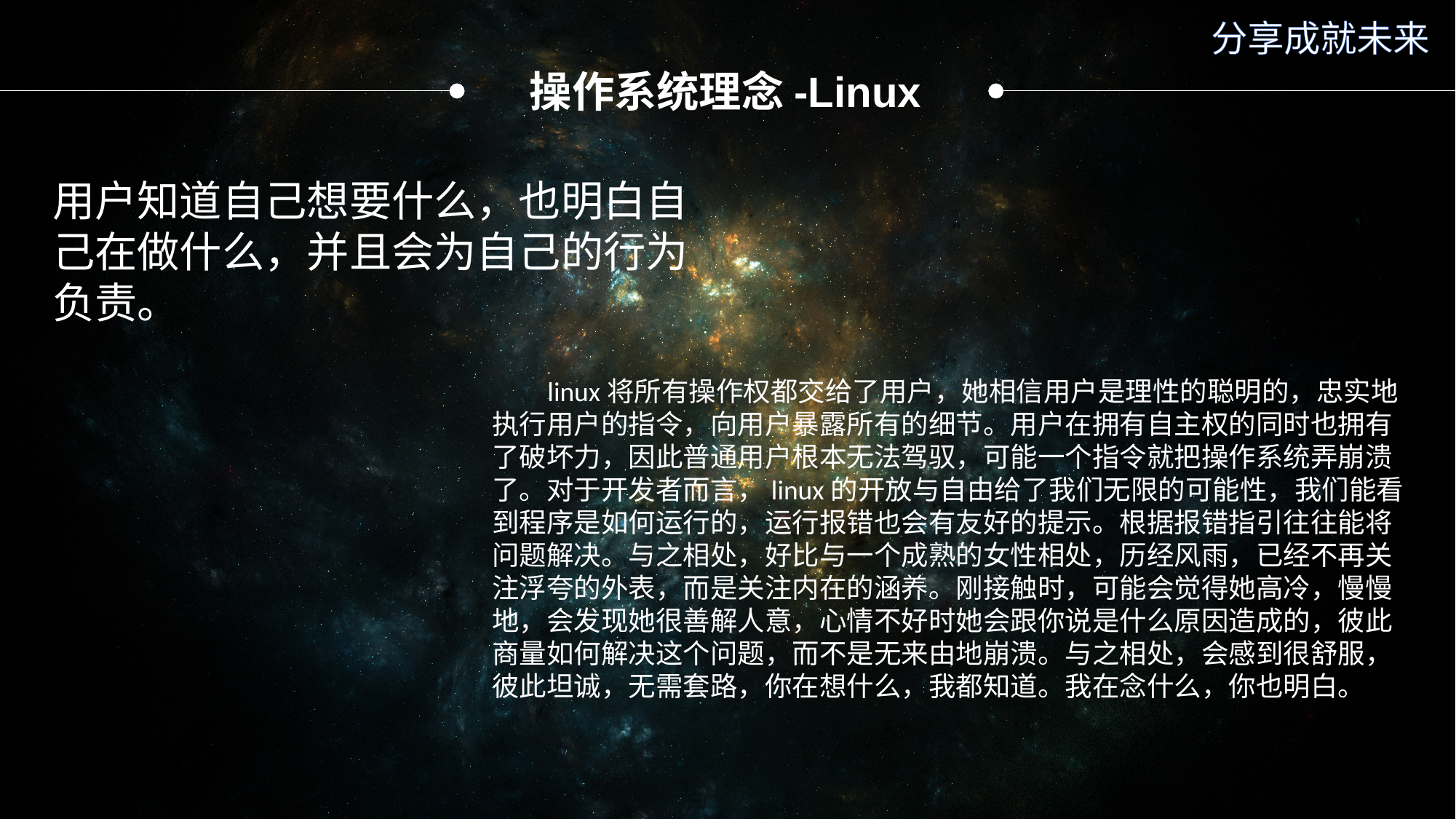

分享成就未来
操作系统理念-Linux
用户知道自己想要什么，也明白自己在做什么，并且会为自己的行为负责。
         linux将所有操作权都交给了用户，她相信用户是理性的聪明的，忠实地执行用户的指令，向用户暴露所有的细节。用户在拥有自主权的同时也拥有了破坏力，因此普通用户根本无法驾驭，可能一个指令就把操作系统弄崩溃了。对于开发者而言，linux的开放与自由给了我们无限的可能性，我们能看到程序是如何运行的，运行报错也会有友好的提示。根据报错指引往往能将问题解决。与之相处，好比与一个成熟的女性相处，历经风雨，已经不再关注浮夸的外表，而是关注内在的涵养。刚接触时，可能会觉得她高冷，慢慢地，会发现她很善解人意，心情不好时她会跟你说是什么原因造成的，彼此商量如何解决这个问题，而不是无来由地崩溃。与之相处，会感到很舒服，彼此坦诚，无需套路，你在想什么，我都知道。我在念什么，你也明白。